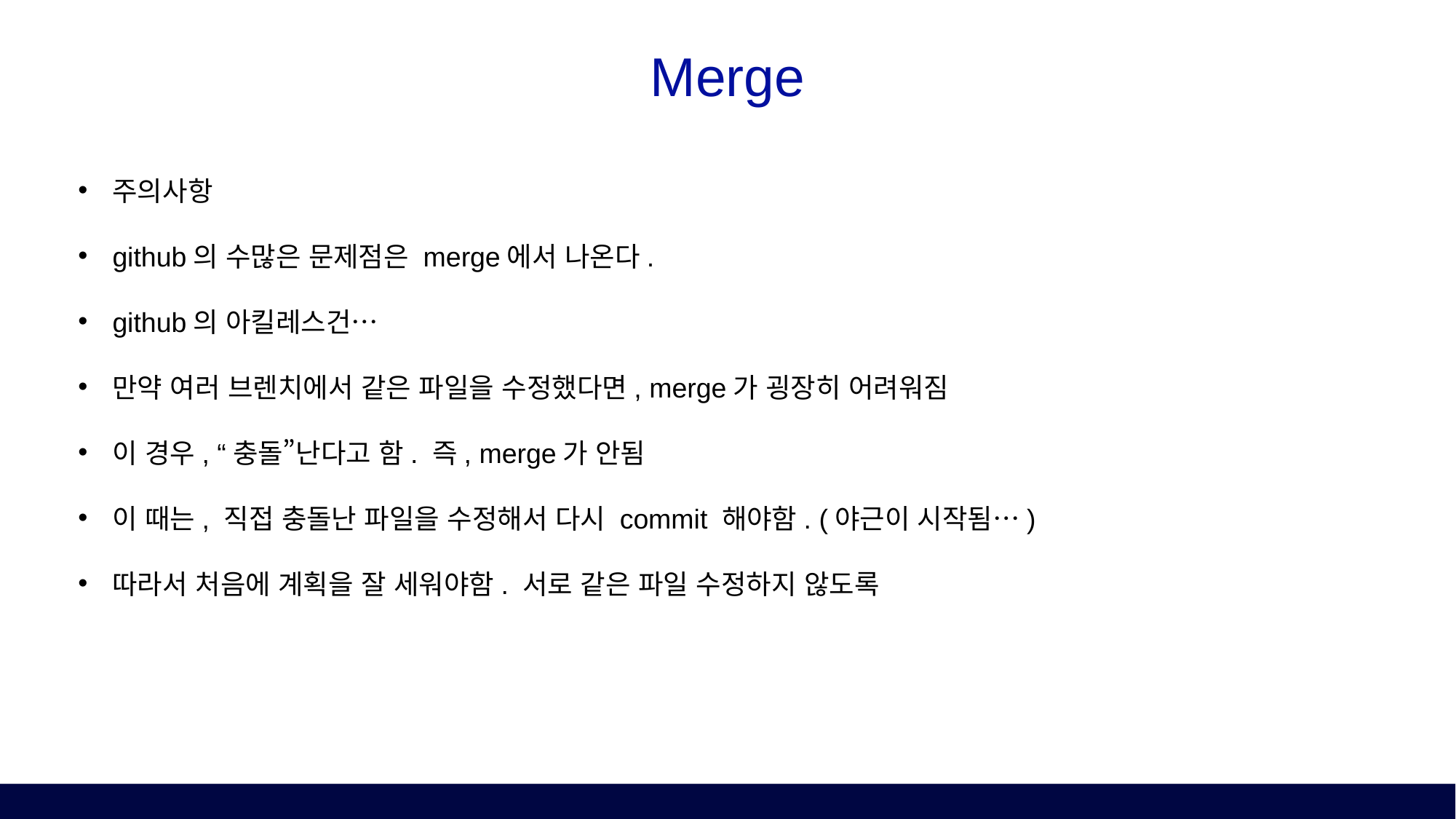

# Merge
주의사항

github의 수많은 문제점은 merge에서 나온다.

github의 아킬레스건…

만약 여러 브렌치에서 같은 파일을 수정했다면, merge가 굉장히 어려워짐

이 경우, “충돌”난다고 함. 즉, merge가 안됨

이 때는, 직접 충돌난 파일을 수정해서 다시 commit 해야함. (야근이 시작됨…)

따라서 처음에 계획을 잘 세워야함. 서로 같은 파일 수정하지 않도록